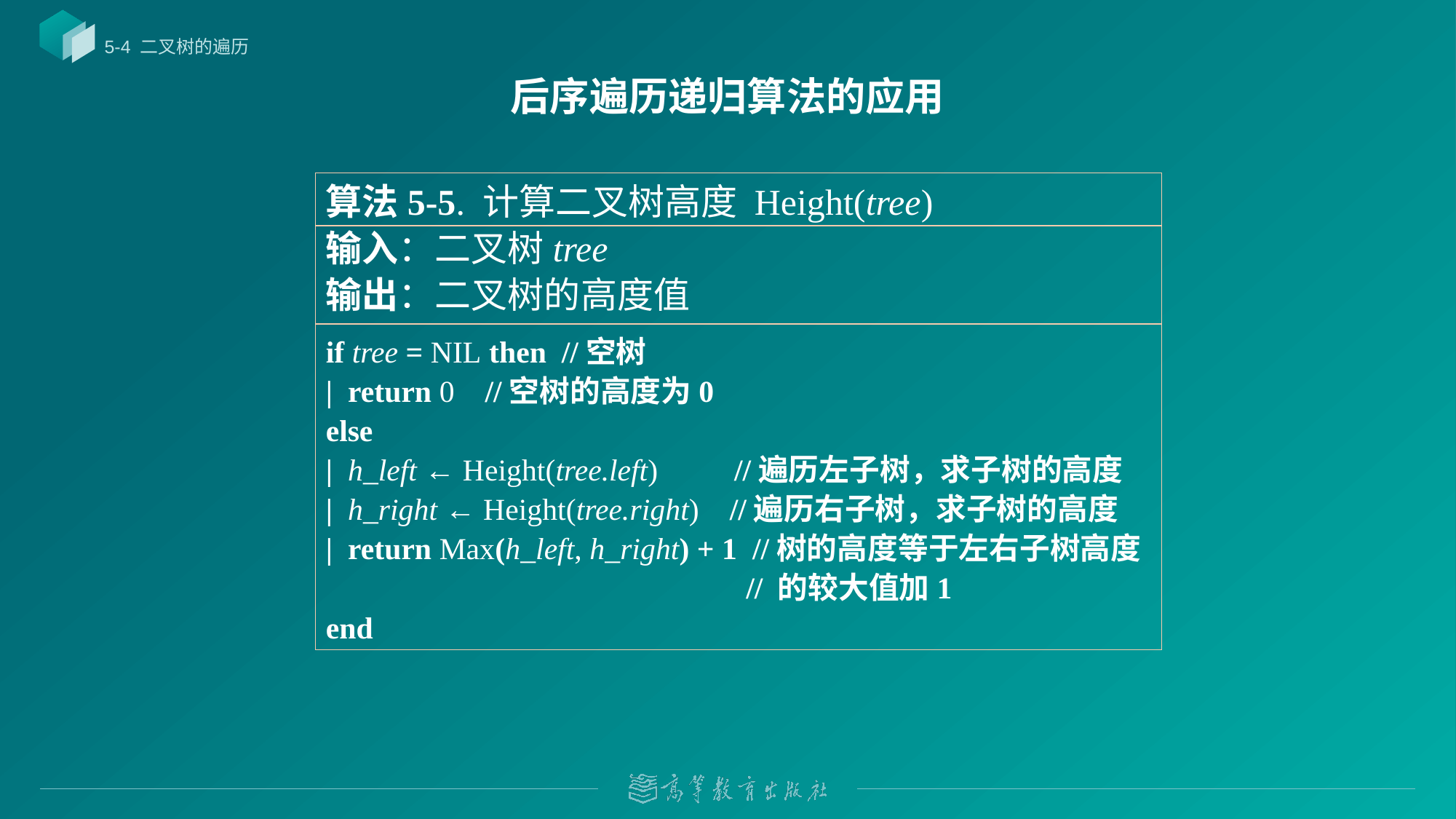

5-4 二叉树的遍历
# 后序遍历递归算法的应用
算法5-5. 计算二叉树高度 Height(tree)
输入：二叉树tree
输出：二叉树的高度值
if tree = NIL then  //空树
|  return 0    //空树的高度为0
else
|  h_left ← Height(tree.left)          //遍历左子树，求子树的高度
|  h_right ← Height(tree.right)    //遍历右子树，求子树的高度
|  return Max(h_left, h_right) + 1  //树的高度等于左右子树高度
                                                       // 的较大值加1
end